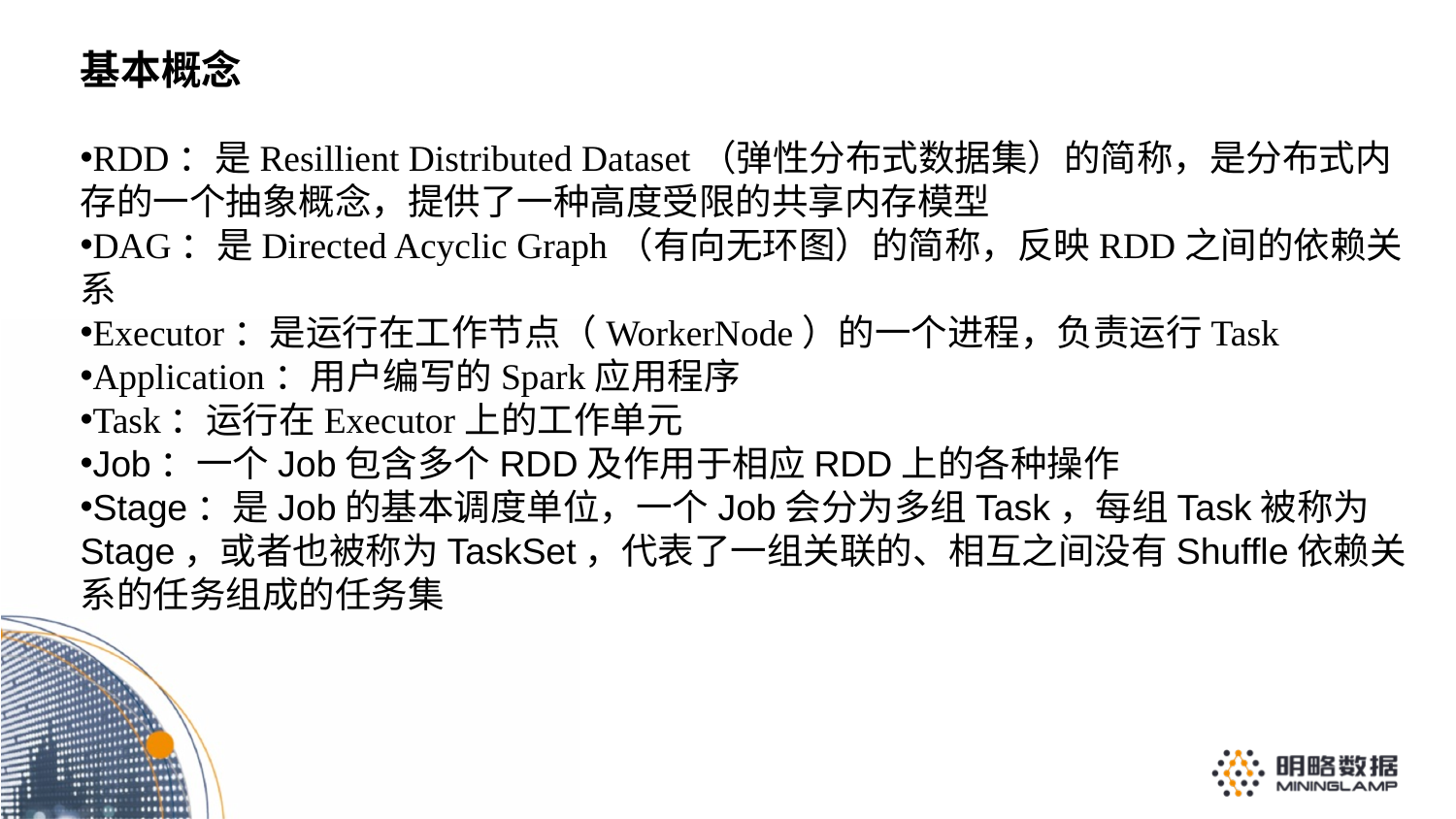

基本概念
RDD：是Resillient Distributed Dataset（弹性分布式数据集）的简称，是分布式内存的一个抽象概念，提供了一种高度受限的共享内存模型
DAG：是Directed Acyclic Graph（有向无环图）的简称，反映RDD之间的依赖关系
Executor：是运行在工作节点（WorkerNode）的一个进程，负责运行Task
Application：用户编写的Spark应用程序
Task：运行在Executor上的工作单元
Job：一个Job包含多个RDD及作用于相应RDD上的各种操作
Stage：是Job的基本调度单位，一个Job会分为多组Task，每组Task被称为Stage，或者也被称为TaskSet，代表了一组关联的、相互之间没有Shuffle依赖关系的任务组成的任务集

整体架构